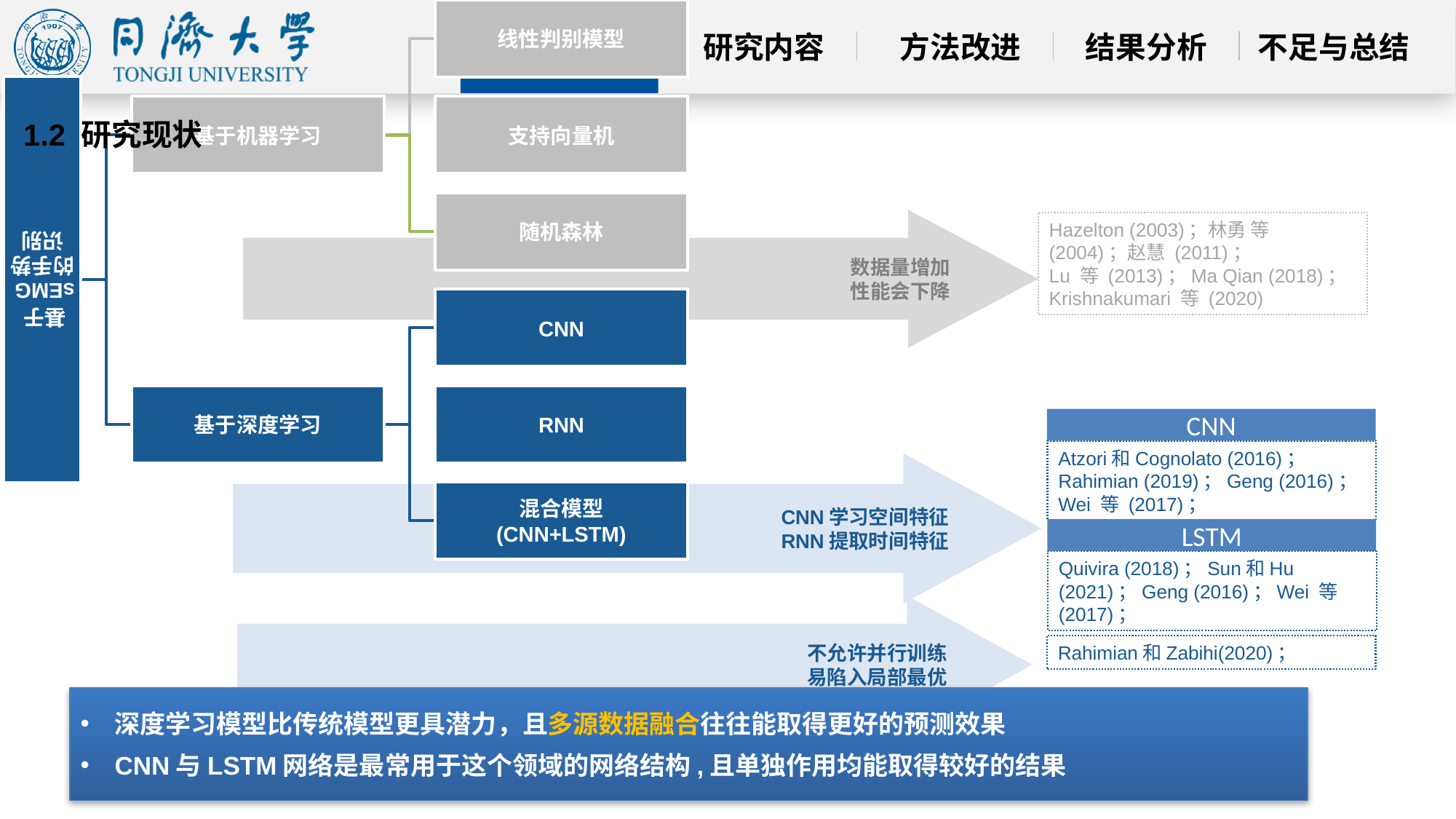

1.2 研究现状

基于sEMG的手势识别
基于机器学习
线性判别模型
支持向量机
随机森林
基于深度学习
CNN
RNN
混合模型
(CNN+LSTM)
数据量增加
性能会下降
Hazelton (2003)；林勇 等 (2004)；赵慧 (2011)；
Lu 等 (2013)；Ma Qian (2018)；Krishnakumari 等 (2020)
CNN
Atzori和Cognolato (2016)；Rahimian (2019)；Geng (2016)；Wei 等 (2017)；
CNN学习空间特征
RNN提取时间特征
LSTM
Quivira (2018)；Sun和Hu (2021)；Geng (2016)；Wei 等 (2017)；
不允许并行训练
易陷入局部最优
Rahimian和Zabihi(2020)；
深度学习模型比传统模型更具潜力，且多源数据融合往往能取得更好的预测效果
CNN与LSTM网络是最常用于这个领域的网络结构,且单独作用均能取得较好的结果
5